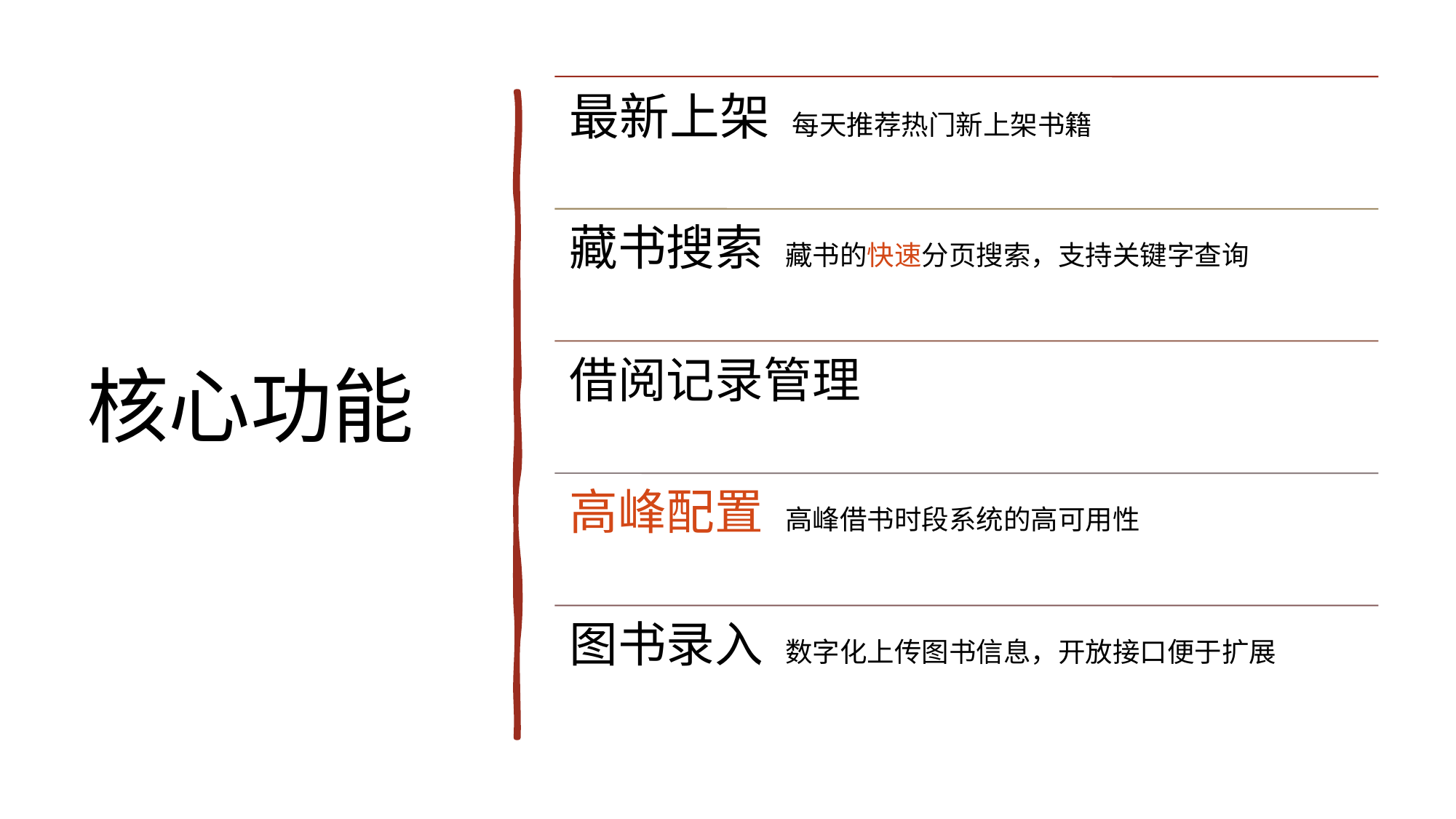

最新上架  每天推荐热门新上架书籍
藏书搜索  藏书的快速分页搜索，支持关键字查询
借阅记录管理
高峰配置  高峰借书时段系统的高可用性
图书录入  数字化上传图书信息，开放接口便于扩展
核心功能